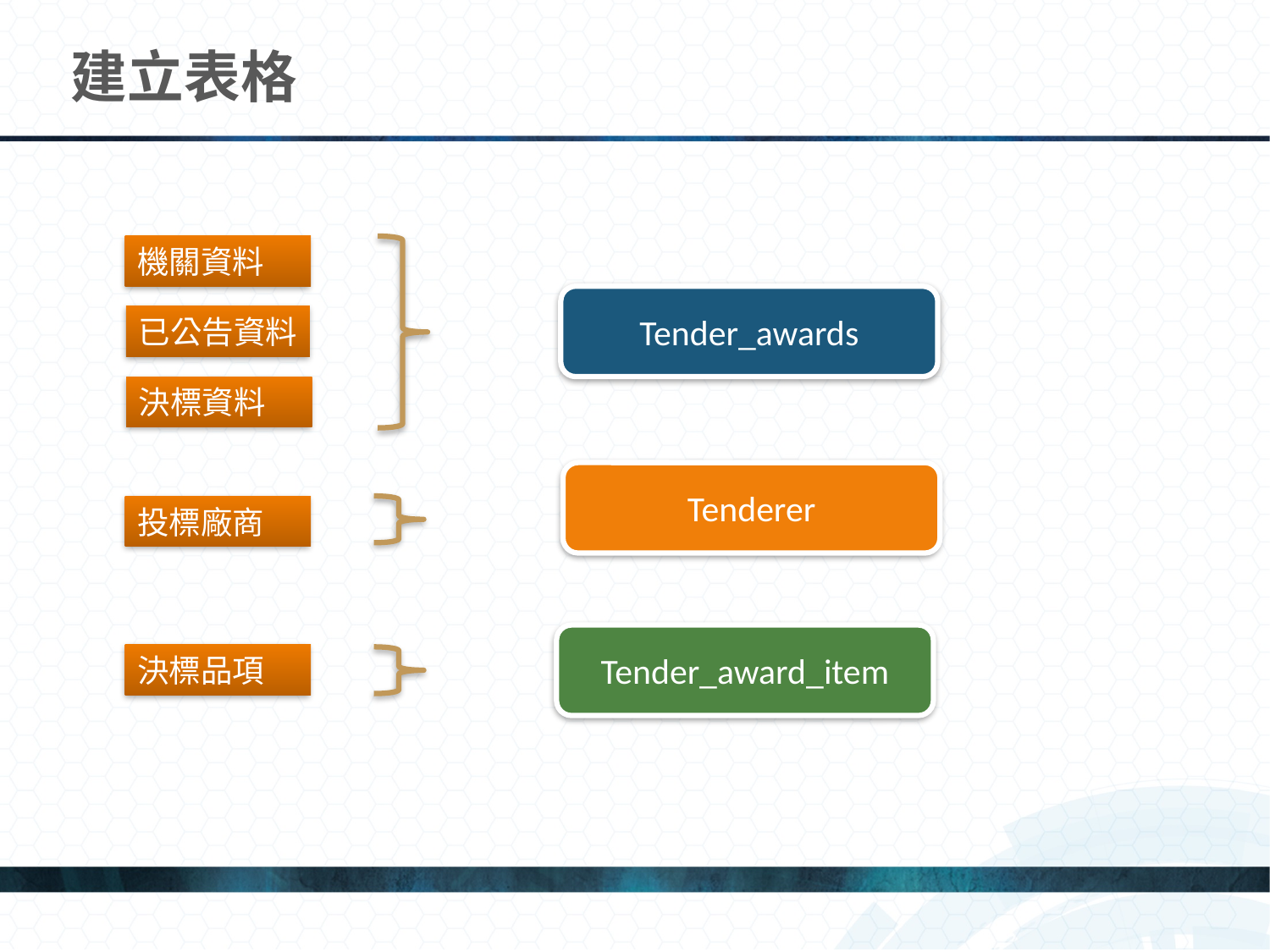

# 建立表格
機關資料

Tender_awards
已公告資料
決標資料
Tenderer
投標廠商

Tender_award_item
決標品項